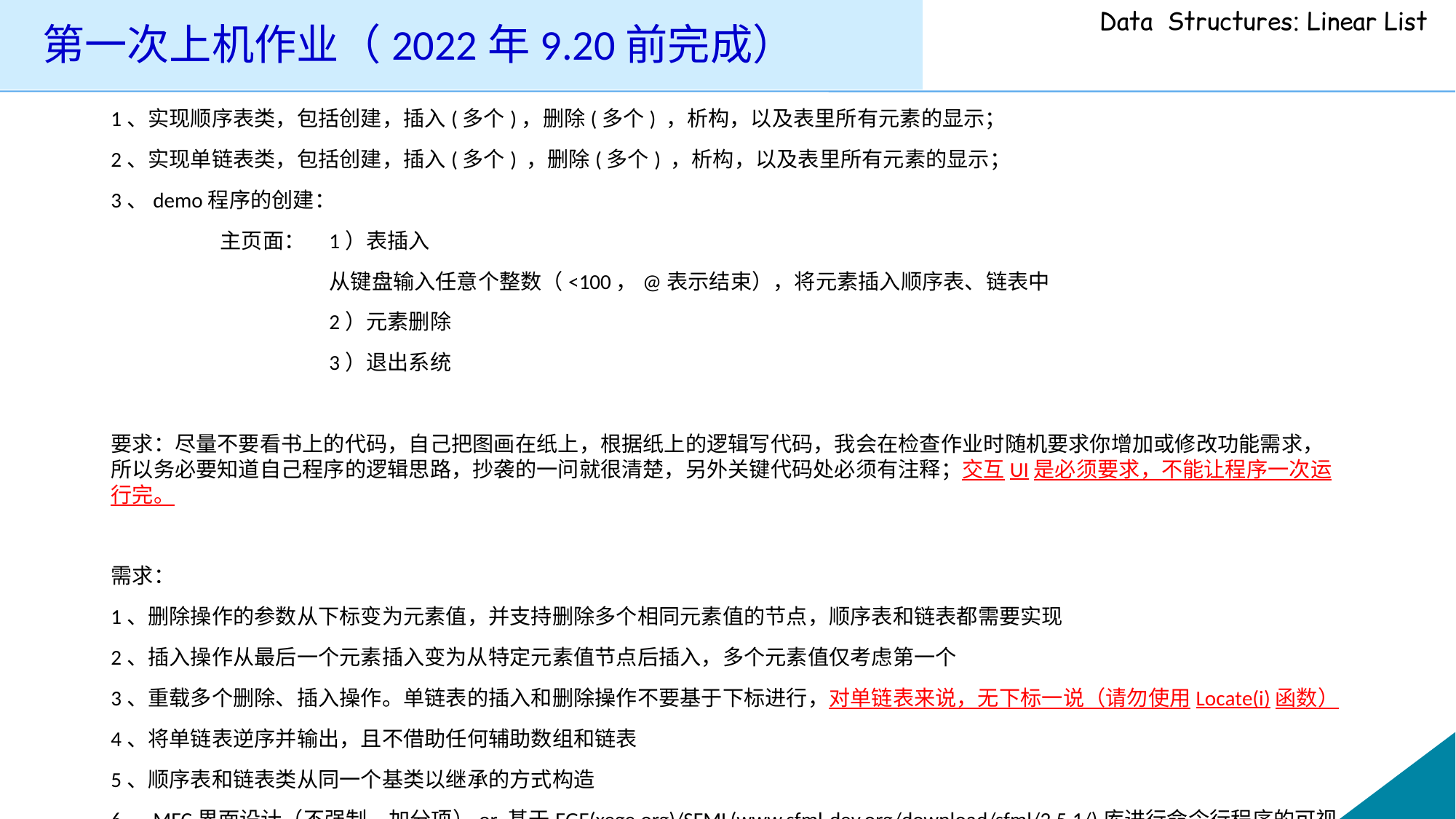

# 第一次上机作业（2022年9.20前完成）
1、实现顺序表类，包括创建，插入(多个)，删除(多个) ，析构，以及表里所有元素的显示；
2、实现单链表类，包括创建，插入(多个) ，删除(多个) ，析构，以及表里所有元素的显示；
3、demo程序的创建：
	主页面：	1）表插入
		从键盘输入任意个整数（<100，@表示结束），将元素插入顺序表、链表中
	      	2）元素删除
		3）退出系统

要求：尽量不要看书上的代码，自己把图画在纸上，根据纸上的逻辑写代码，我会在检查作业时随机要求你增加或修改功能需求，所以务必要知道自己程序的逻辑思路，抄袭的一问就很清楚，另外关键代码处必须有注释；交互UI是必须要求，不能让程序一次运行完。

需求：
1、删除操作的参数从下标变为元素值，并支持删除多个相同元素值的节点，顺序表和链表都需要实现
2、插入操作从最后一个元素插入变为从特定元素值节点后插入，多个元素值仅考虑第一个
3、重载多个删除、插入操作。单链表的插入和删除操作不要基于下标进行，对单链表来说，无下标一说（请勿使用Locate(i)函数）
4、将单链表逆序并输出，且不借助任何辅助数组和链表
5、顺序表和链表类从同一个基类以继承的方式构造
6、MFC界面设计（不强制，加分项）or 基于EGE(xege.org)/SFML(www.sfml-dev.org/download/sfml/2.5.1/)库进行命令行程序的可视化